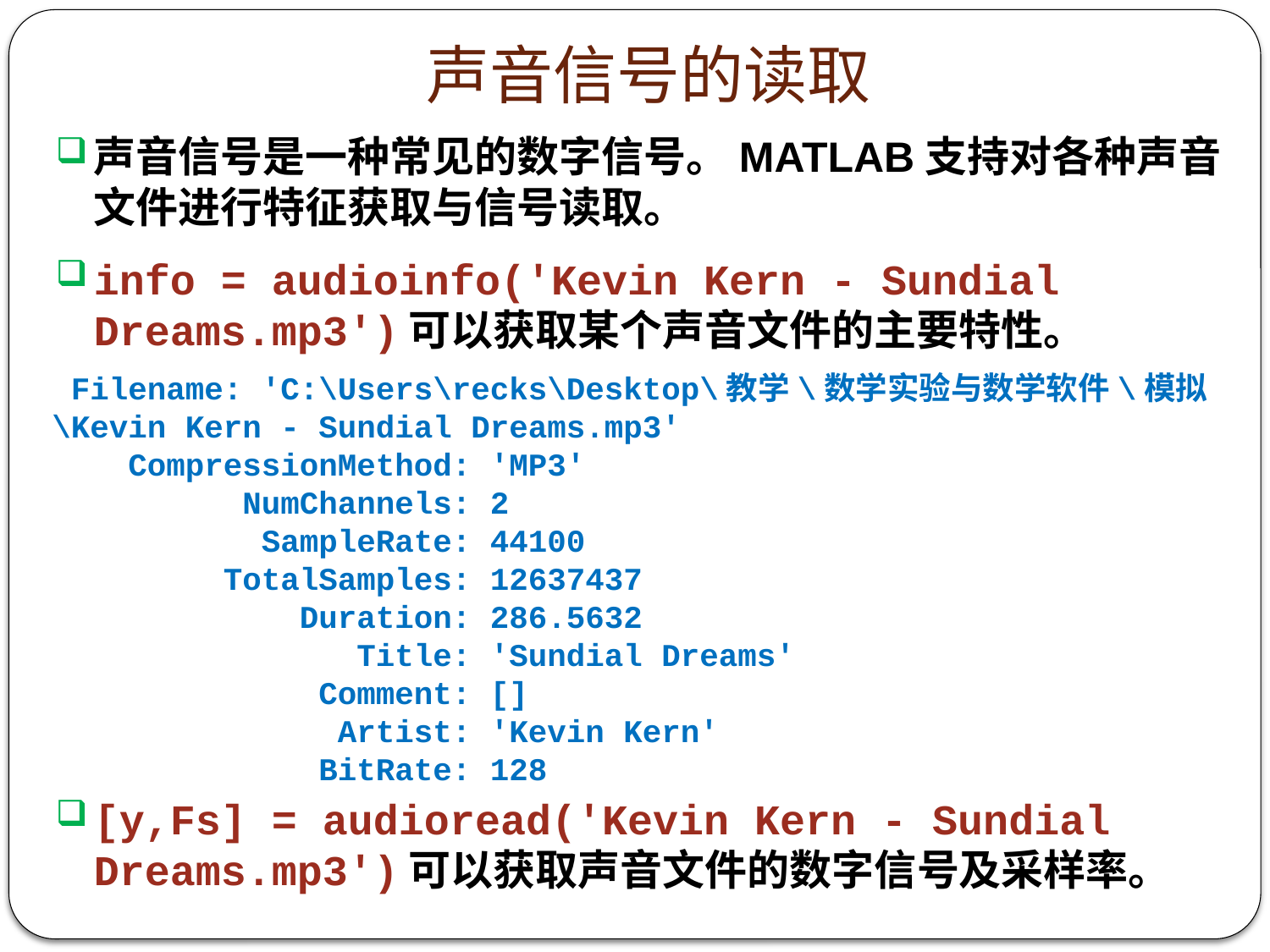

# 声音信号的读取
声音信号是一种常见的数字信号。MATLAB支持对各种声音文件进行特征获取与信号读取。
info = audioinfo('Kevin Kern - Sundial Dreams.mp3')可以获取某个声音文件的主要特性。
 Filename: 'C:\Users\recks\Desktop\教学\数学实验与数学软件\模拟\Kevin Kern - Sundial Dreams.mp3'
    CompressionMethod: 'MP3'
          NumChannels: 2
           SampleRate: 44100
         TotalSamples: 12637437
             Duration: 286.5632
                Title: 'Sundial Dreams'
              Comment: []
               Artist: 'Kevin Kern'
              BitRate: 128
[y,Fs] = audioread('Kevin Kern - Sundial Dreams.mp3')可以获取声音文件的数字信号及采样率。